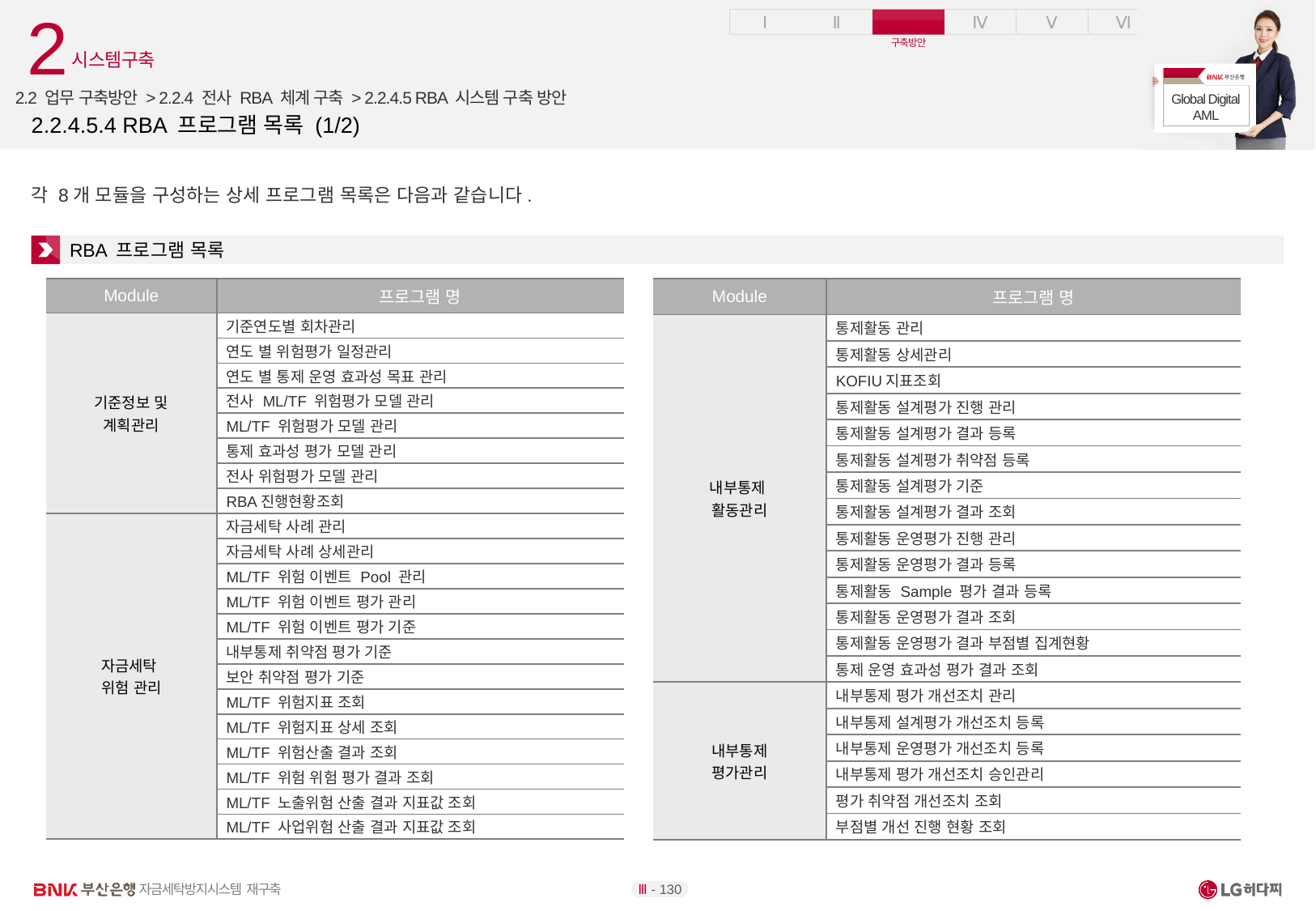

2
시스템구축
2.2 업무 구축방안 > 2.2.4 전사 RBA 체계 구축 > 2.2.4.5 RBA 시스템 구축 방안
# 2.2.4.5.4 RBA 프로그램 목록 (1/2)
각 8개 모듈을 구성하는 상세 프로그램 목록은 다음과 같습니다.
RBA 프로그램 목록

| Module | 프로그램 명 |
| --- | --- |
| 내부통제 활동관리 | 통제활동 관리 |
|  | 통제활동 상세관리 |
|  | KOFIU지표조회 |
|  | 통제활동 설계평가 진행 관리 |
|  | 통제활동 설계평가 결과 등록 |
|  | 통제활동 설계평가 취약점 등록 |
|  | 통제활동 설계평가 기준 |
|  | 통제활동 설계평가 결과 조회 |
|  | 통제활동 운영평가 진행 관리 |
|  | 통제활동 운영평가 결과 등록 |
|  | 통제활동 Sample 평가 결과 등록 |
|  | 통제활동 운영평가 결과 조회 |
|  | 통제활동 운영평가 결과 부점별 집계현황 |
|  | 통제 운영 효과성 평가 결과 조회 |
| 내부통제 평가관리 | 내부통제 평가 개선조치 관리 |
|  | 내부통제 설계평가 개선조치 등록 |
|  | 내부통제 운영평가 개선조치 등록 |
|  | 내부통제 평가 개선조치 승인관리 |
|  | 평가 취약점 개선조치 조회 |
|  | 부점별 개선 진행 현황 조회 |
| Module | 프로그램 명 |
| --- | --- |
| 기준정보 및 계획관리 | 기준연도별 회차관리 |
|  | 연도 별 위험평가 일정관리 |
|  | 연도 별 통제 운영 효과성 목표 관리 |
|  | 전사 ML/TF 위험평가 모델 관리 |
|  | ML/TF 위험평가 모델 관리 |
|  | 통제 효과성 평가 모델 관리 |
|  | 전사 위험평가 모델 관리 |
|  | RBA진행현황조회 |
| 자금세탁 위험 관리 | 자금세탁 사례 관리 |
|  | 자금세탁 사례 상세관리 |
|  | ML/TF 위험 이벤트 Pool 관리 |
|  | ML/TF 위험 이벤트 평가 관리 |
|  | ML/TF 위험 이벤트 평가 기준 |
|  | 내부통제 취약점 평가 기준 |
|  | 보안 취약점 평가 기준 |
|  | ML/TF 위험지표 조회 |
|  | ML/TF 위험지표 상세 조회 |
|  | ML/TF 위험산출 결과 조회 |
|  | ML/TF 위험 위험 평가 결과 조회 |
|  | ML/TF 노출위험 산출 결과 지표값 조회 |
|  | ML/TF 사업위험 산출 결과 지표값 조회 |
Ⅲ - 130